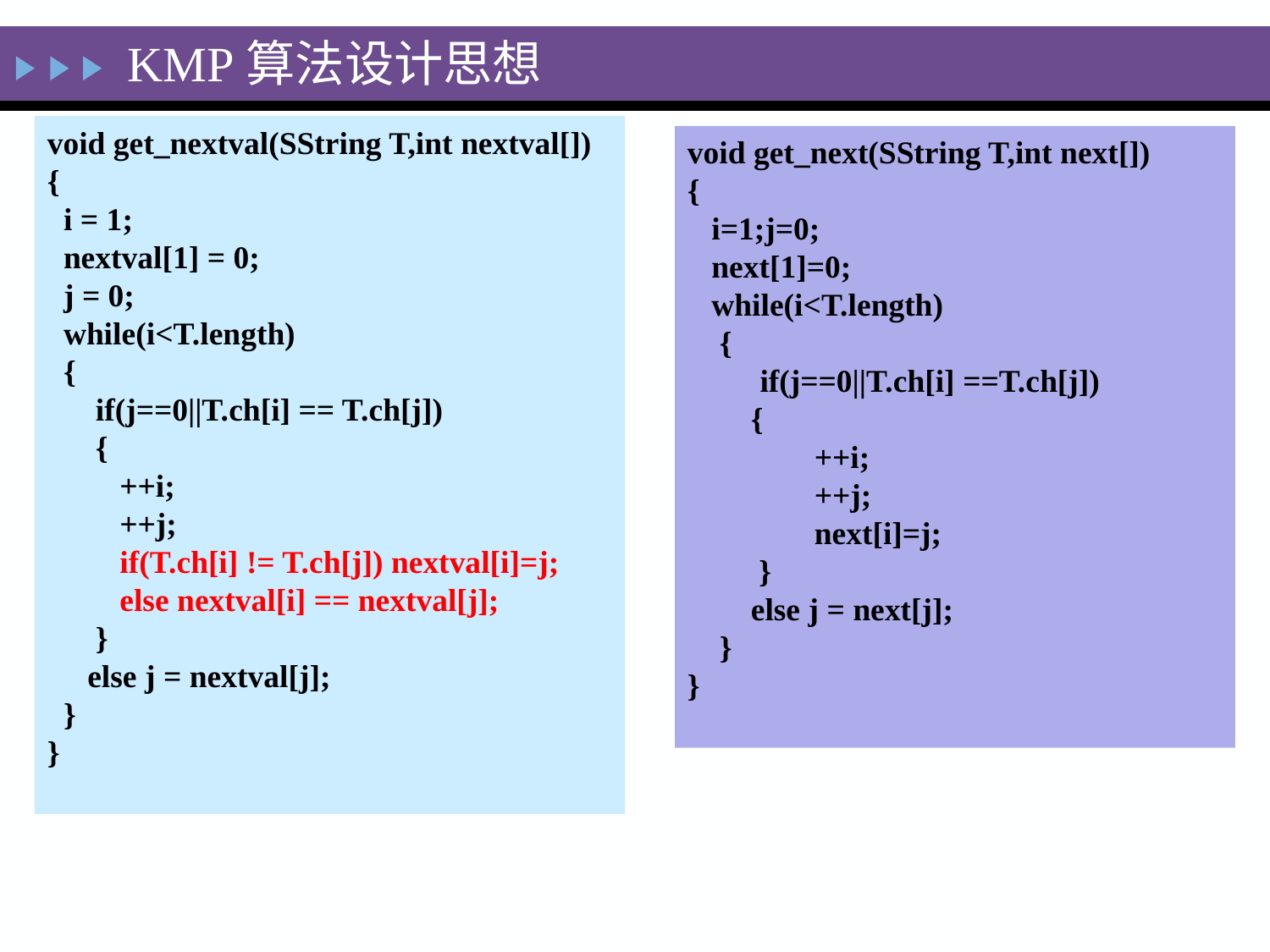

KMP算法设计思想
void get_nextval(SString T,int nextval[])
{
  i = 1;
  nextval[1] = 0;
  j = 0;
  while(i<T.length)
  {
      if(j==0||T.ch[i] == T.ch[j])
      {
         ++i;
         ++j;
         if(T.ch[i] != T.ch[j]) nextval[i]=j;
         else nextval[i] == nextval[j];
      }
     else j = nextval[j];
  }
}

void get_next(SString T,int next[])
{
   i=1;j=0;
   next[1]=0;
   while(i<T.length)
    {
         if(j==0||T.ch[i] ==T.ch[j])
{
++i;
++j;
next[i]=j;
 }
else j = next[j];
    }
}